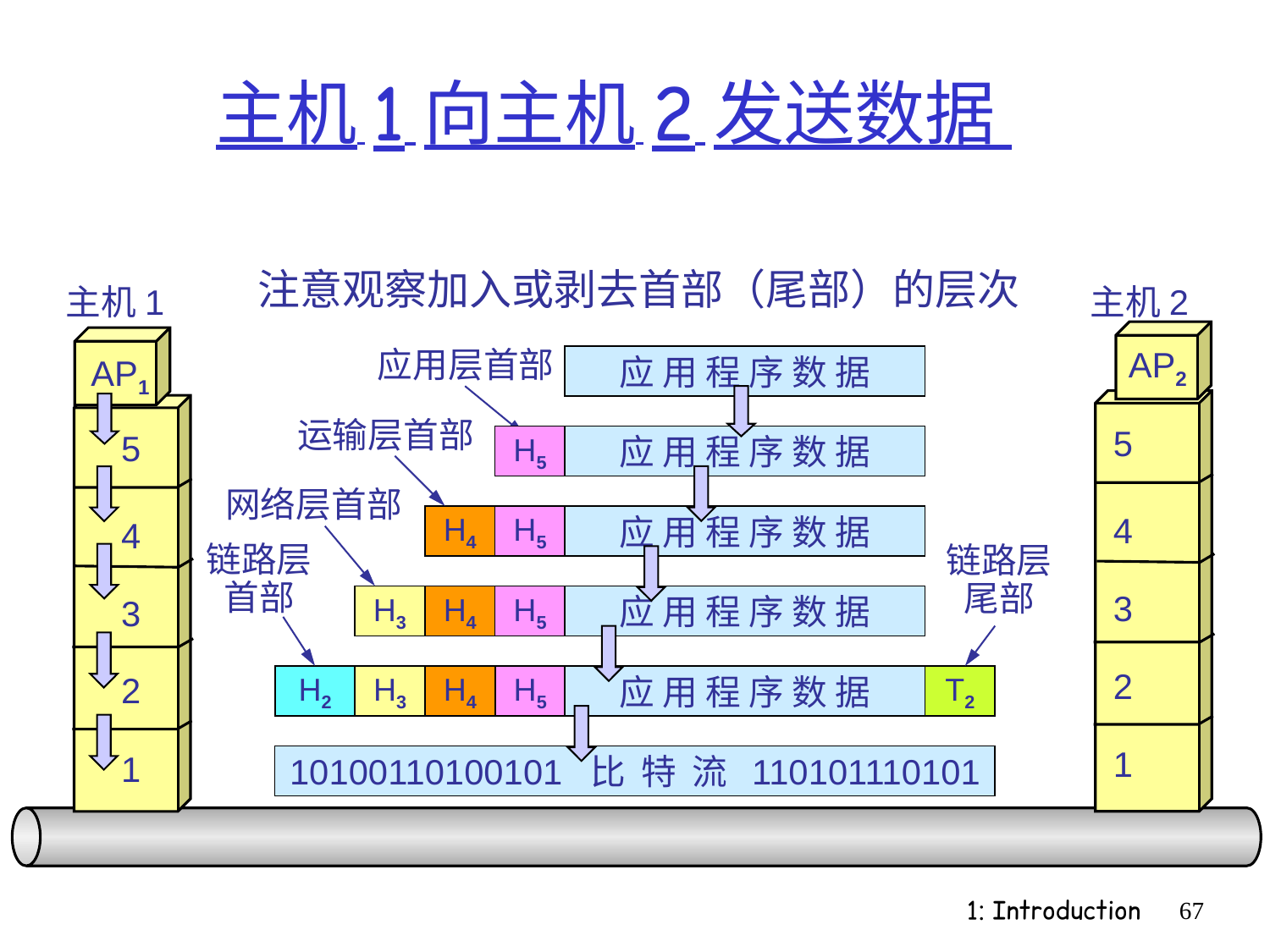

# 主机 1 向主机 2 发送数据

注意观察加入或剥去首部（尾部）的层次
主机 1
主机 2

应用层首部

H5
AP2
AP1
应 用 程 序 数 据

运输层首部

H4
5
5
应 用 程 序 数 据

网络层首部

H3

4
H5
应 用 程 序 数 据
4
链路层
首部

H2
链路层
尾部

T2

3
3
H4
H5
应 用 程 序 数 据

2
2
H3
H4
H5
应 用 程 序 数 据

1
1
10100110100101  比  特  流  110101110101
1: Introduction
67